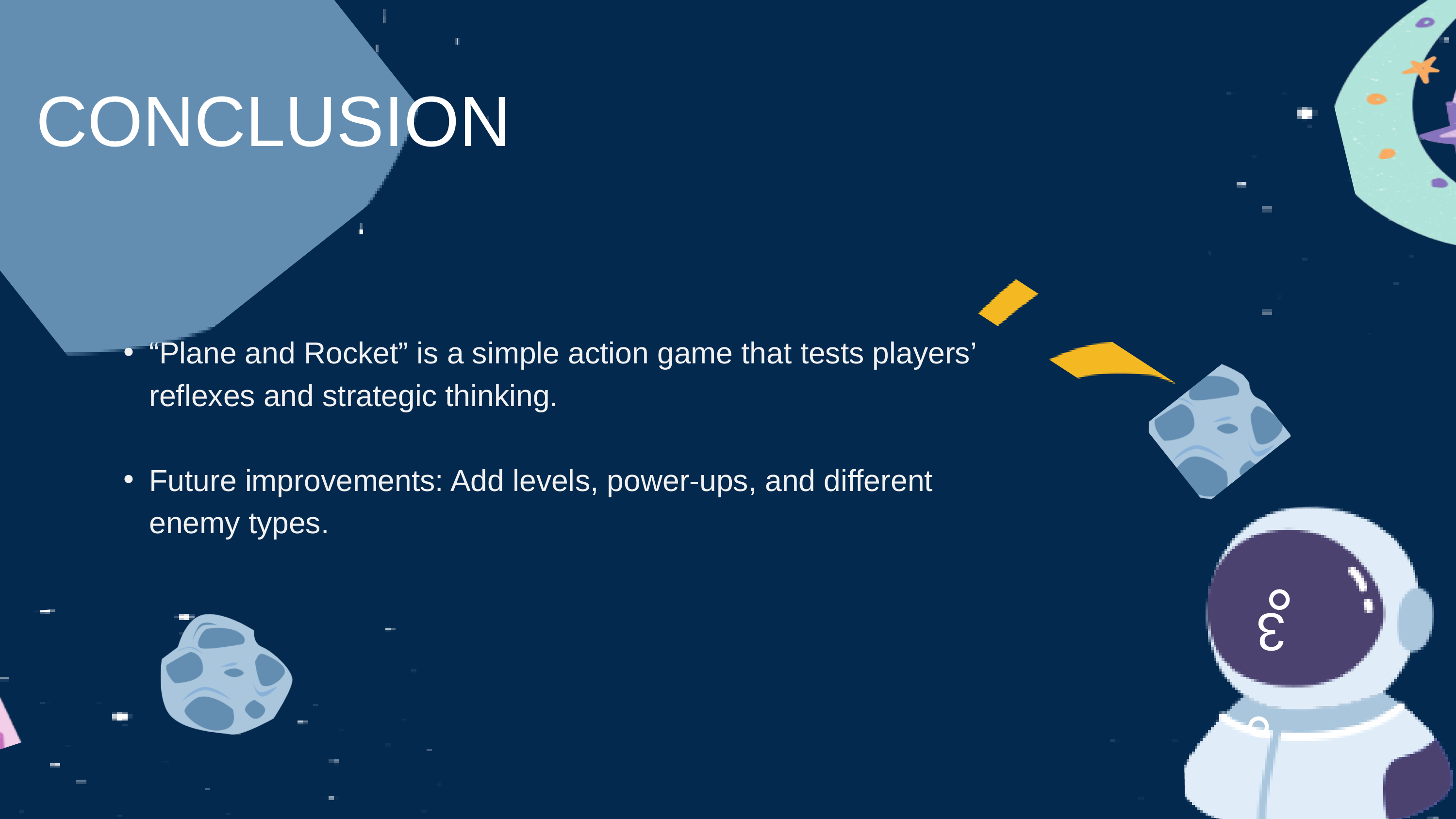

CONCLUSION

“Plane and Rocket” is a simple action game that tests players’ reflexes and strategic thinking.

Future improvements: Add levels, power-ups, and different enemy types.

 ゜゜

3